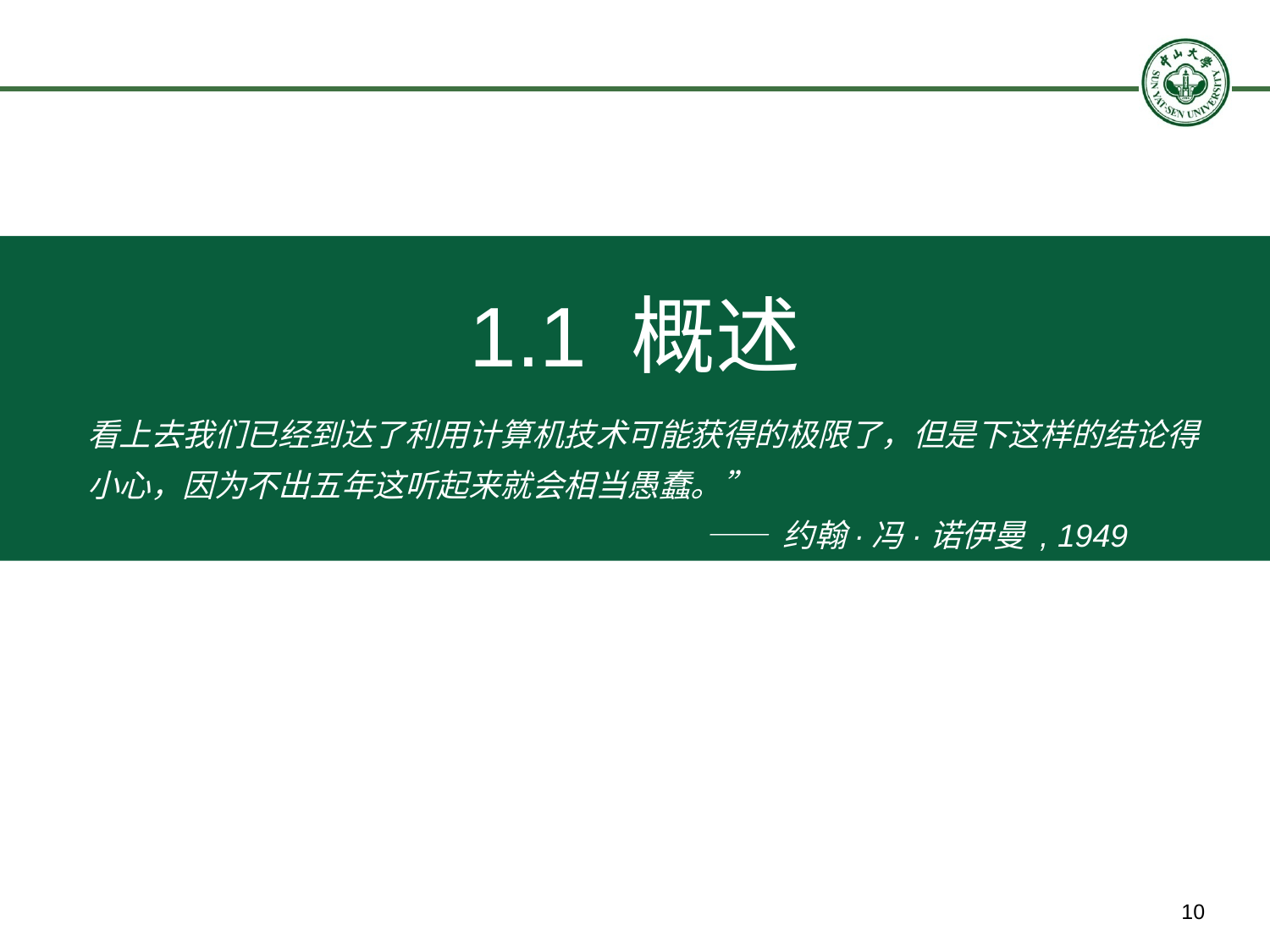

1.1 概述
看上去我们已经到达了利用计算机技术可能获得的极限了，但是下这样的结论得小心，因为不出五年这听起来就会相当愚蠢。”
—— 约翰·冯·诺伊曼 , 1949